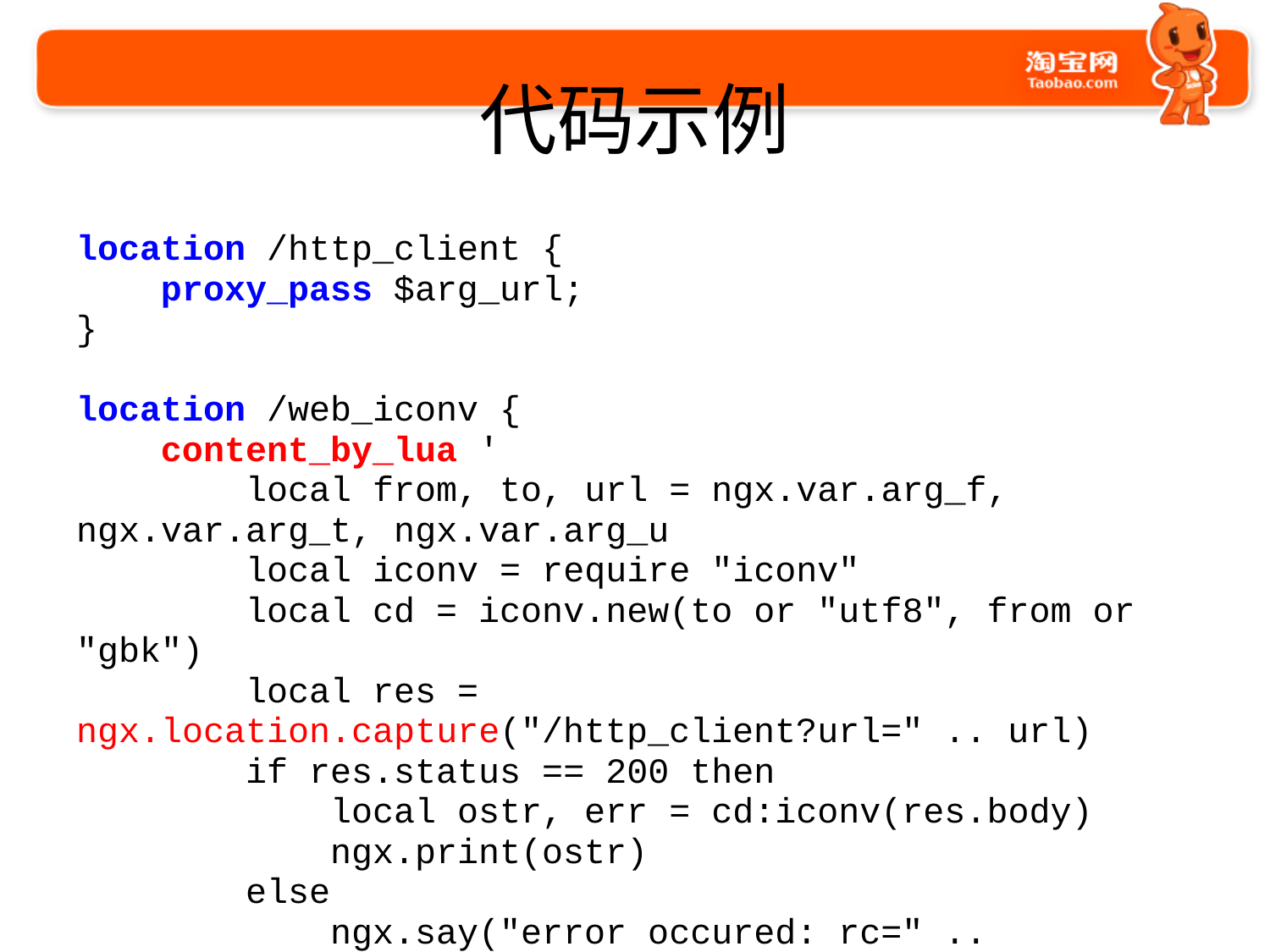

# 代码示例
location /http_client {
    proxy_pass $arg_url;
}

location /web_iconv {
    content_by_lua '
        local from, to, url = ngx.var.arg_f, ngx.var.arg_t, ngx.var.arg_u
        local iconv = require "iconv"
        local cd = iconv.new(to or "utf8", from or "gbk")
        local res = ngx.location.capture("/http_client?url=" .. url)
        if res.status == 200 then
            local ostr, err = cd:iconv(res.body)
            ngx.print(ostr)
        else
            ngx.say("error occured: rc=" .. res.status)
        end
    ';
}